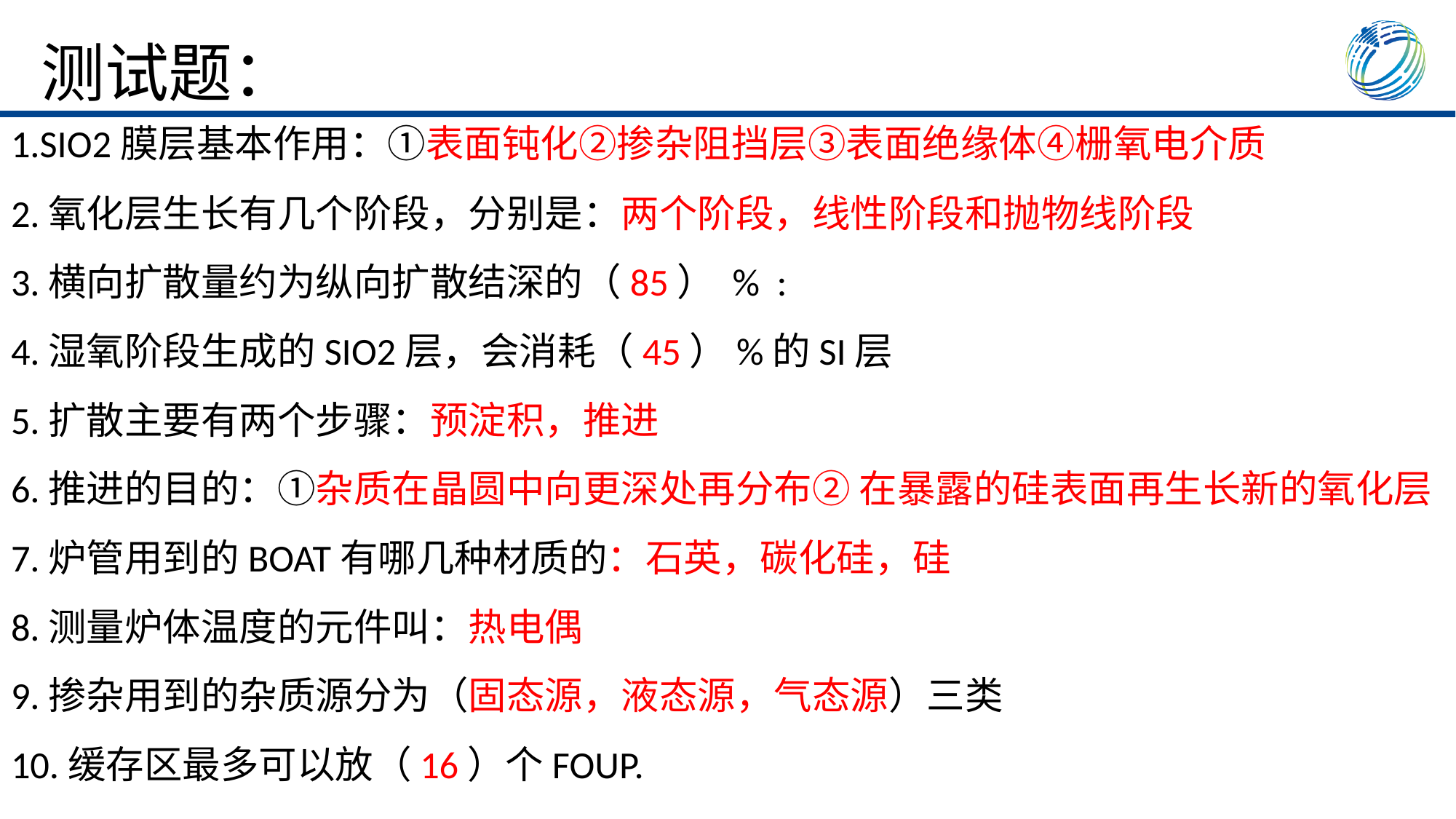

# 测试题：
1.SIO2膜层基本作用：①表面钝化②掺杂阻挡层③表面绝缘体④栅氧电介质
2.氧化层生长有几个阶段，分别是：两个阶段，线性阶段和抛物线阶段
3.横向扩散量约为纵向扩散结深的（85） %  :
4.湿氧阶段生成的SIO2层，会消耗（45）%的SI层
5.扩散主要有两个步骤：预淀积，推进
6.推进的目的：①杂质在晶圆中向更深处再分布② 在暴露的硅表面再生长新的氧化层
7.炉管用到的BOAT有哪几种材质的：石英，碳化硅，硅
8.测量炉体温度的元件叫：热电偶
9.掺杂用到的杂质源分为（固态源，液态源，气态源）三类
10.缓存区最多可以放（16）个FOUP.